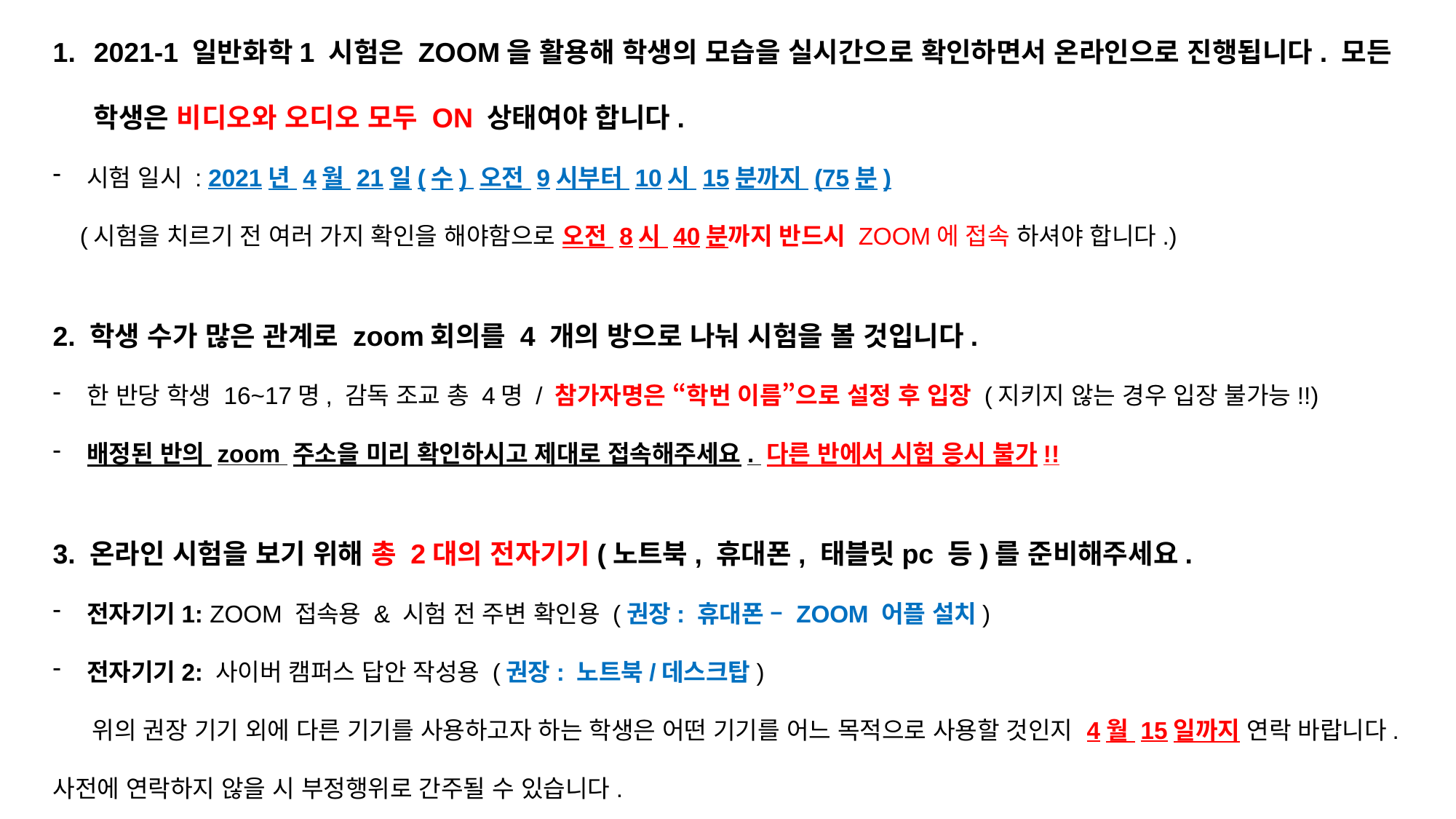

2021-1 일반화학1 시험은 ZOOM을 활용해 학생의 모습을 실시간으로 확인하면서 온라인으로 진행됩니다. 모든 학생은 비디오와 오디오 모두 ON 상태여야 합니다.
시험 일시 : 2021년 4월 21일(수) 오전 9시부터 10시 15분까지 (75분)
    (시험을 치르기 전 여러 가지 확인을 해야함으로 오전 8시 40분까지 반드시 ZOOM에 접속 하셔야 합니다.)

2. 학생 수가 많은 관계로 zoom회의를 4 개의 방으로 나눠 시험을 볼 것입니다.
한 반당 학생 16~17명, 감독 조교 총 4명 / 참가자명은 “학번 이름”으로 설정 후 입장 (지키지 않는 경우 입장 불가능!!)
배정된 반의 zoom 주소을 미리 확인하시고 제대로 접속해주세요. 다른 반에서 시험 응시 불가!!

3. 온라인 시험을 보기 위해 총 2대의 전자기기(노트북, 휴대폰, 태블릿pc 등)를 준비해주세요.
전자기기1: ZOOM 접속용 & 시험 전 주변 확인용 (권장: 휴대폰 – ZOOM 어플 설치)
전자기기2: 사이버 캠퍼스 답안 작성용 (권장: 노트북/데스크탑)
     위의 권장 기기 외에 다른 기기를 사용하고자 하는 학생은 어떤 기기를 어느 목적으로 사용할 것인지 4월 15일까지 연락 바랍니다. 사전에 연락하지 않을 시 부정행위로 간주될 수 있습니다.